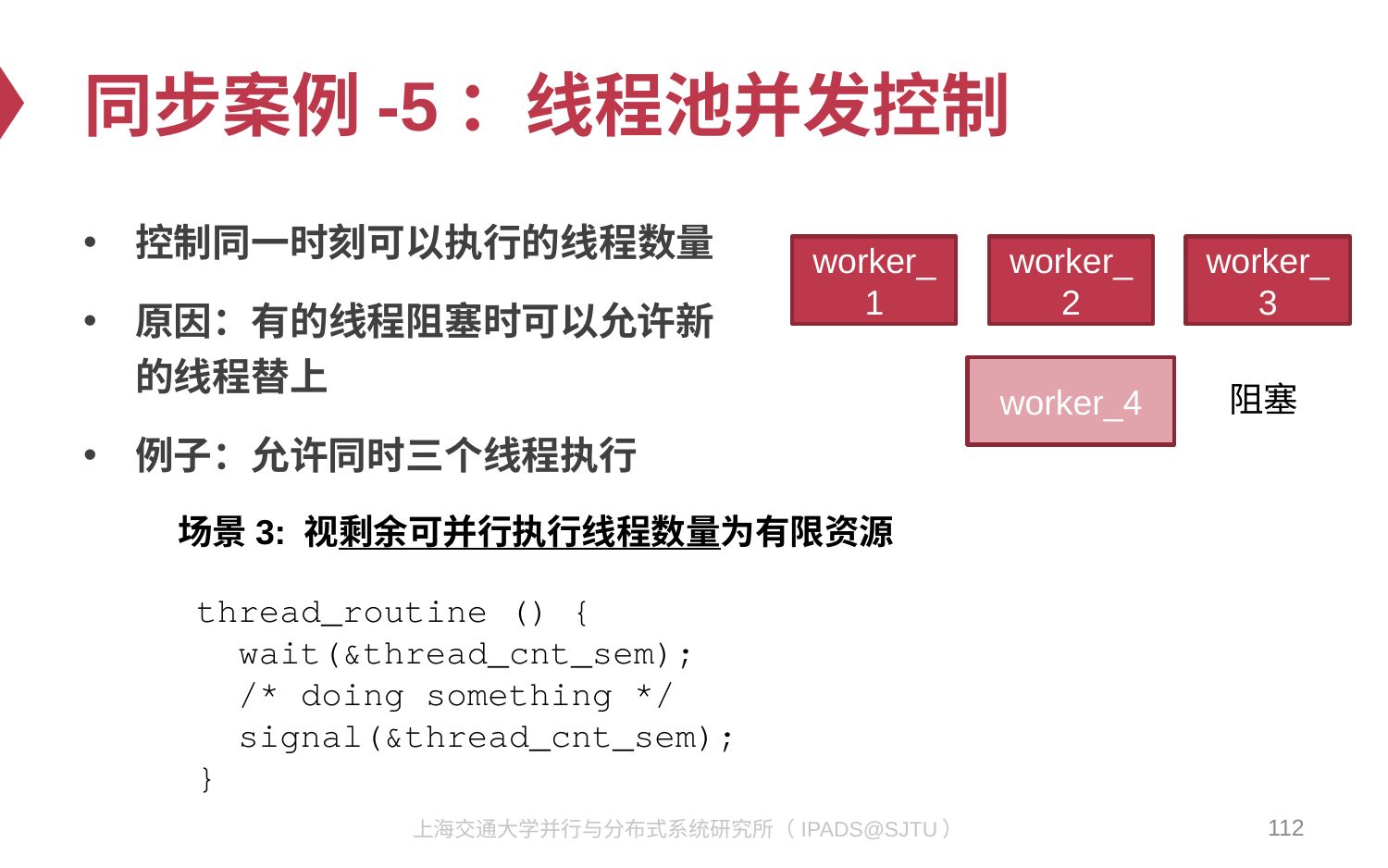

# 同步案例-5：线程池并发控制
控制同一时刻可以执行的线程数量
原因：有的线程阻塞时可以允许新的线程替上
例子：允许同时三个线程执行
worker_1
worker_2
worker_3
worker_4
阻塞
场景3: 视剩余可并行执行线程数量为有限资源
thread_routine () {
  wait(&thread_cnt_sem);
  /* doing something */
  signal(&thread_cnt_sem);
}
112
上海交通大学并行与分布式系统研究所（IPADS@SJTU）